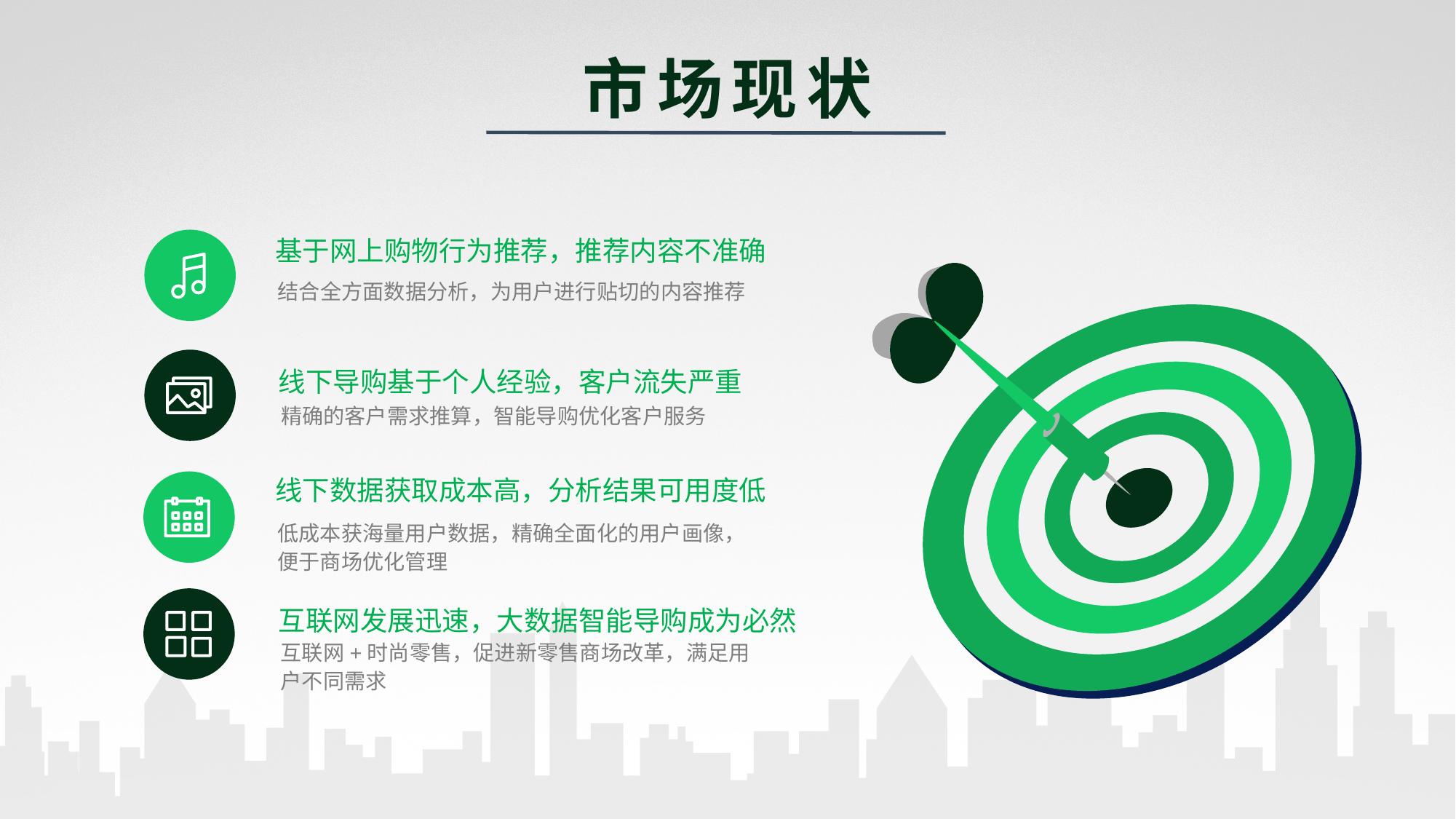

市场现状
基于网上购物行为推荐，推荐内容不准确
结合全方面数据分析，为用户进行贴切的内容推荐

线下导购基于个人经验，客户流失严重
精确的客户需求推算，智能导购优化客户服务

线下数据获取成本高，分析结果可用度低
低成本获海量用户数据，精确全面化的用户画像，便于商场优化管理

互联网发展迅速，大数据智能导购成为必然
互联网+时尚零售，促进新零售商场改革，满足用户不同需求